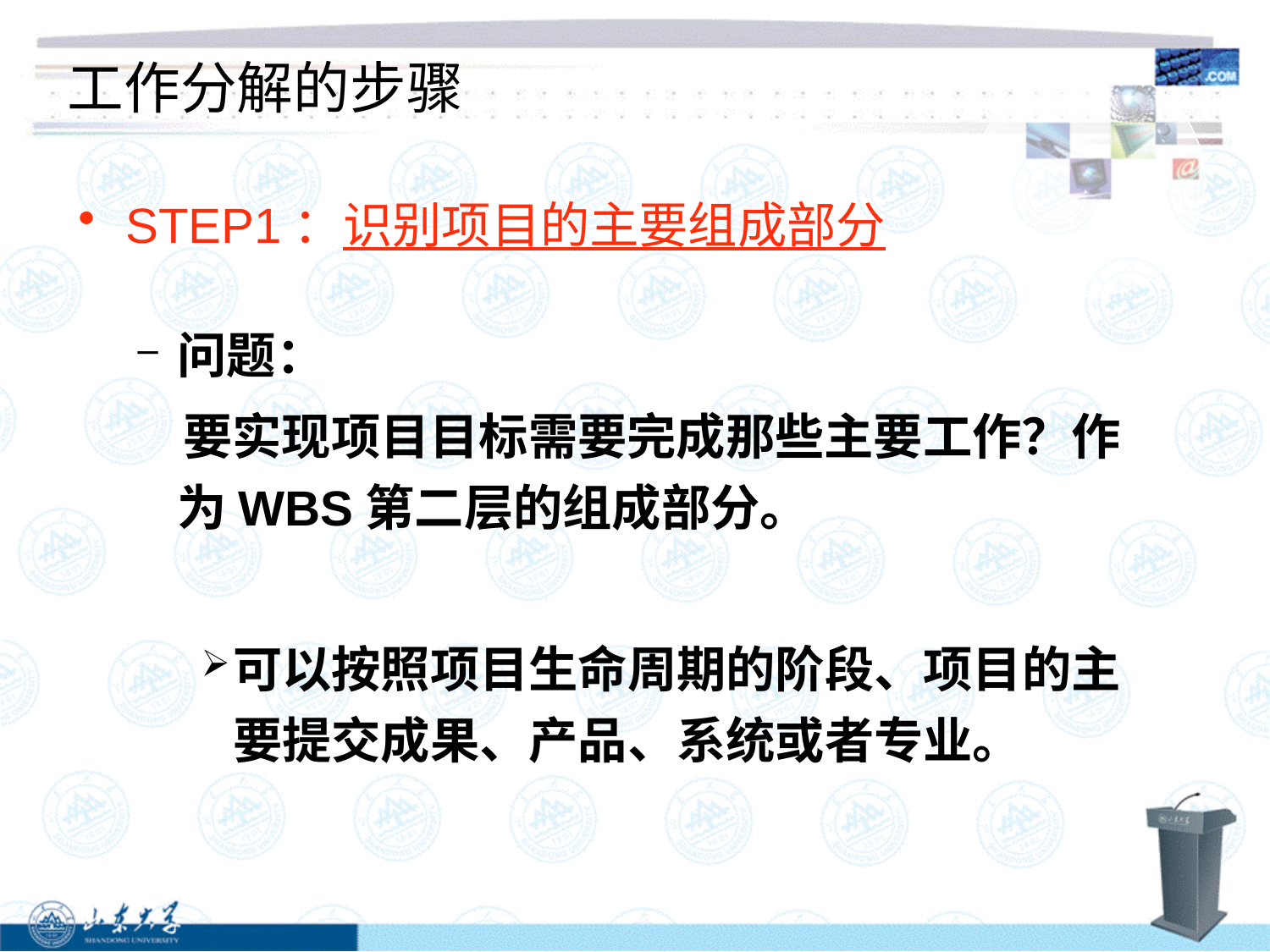

# 工作分解的步骤
STEP1：识别项目的主要组成部分
问题：
   要实现项目目标需要完成那些主要工作？作为WBS第二层的组成部分。

可以按照项目生命周期的阶段、项目的主要提交成果、产品、系统或者专业。